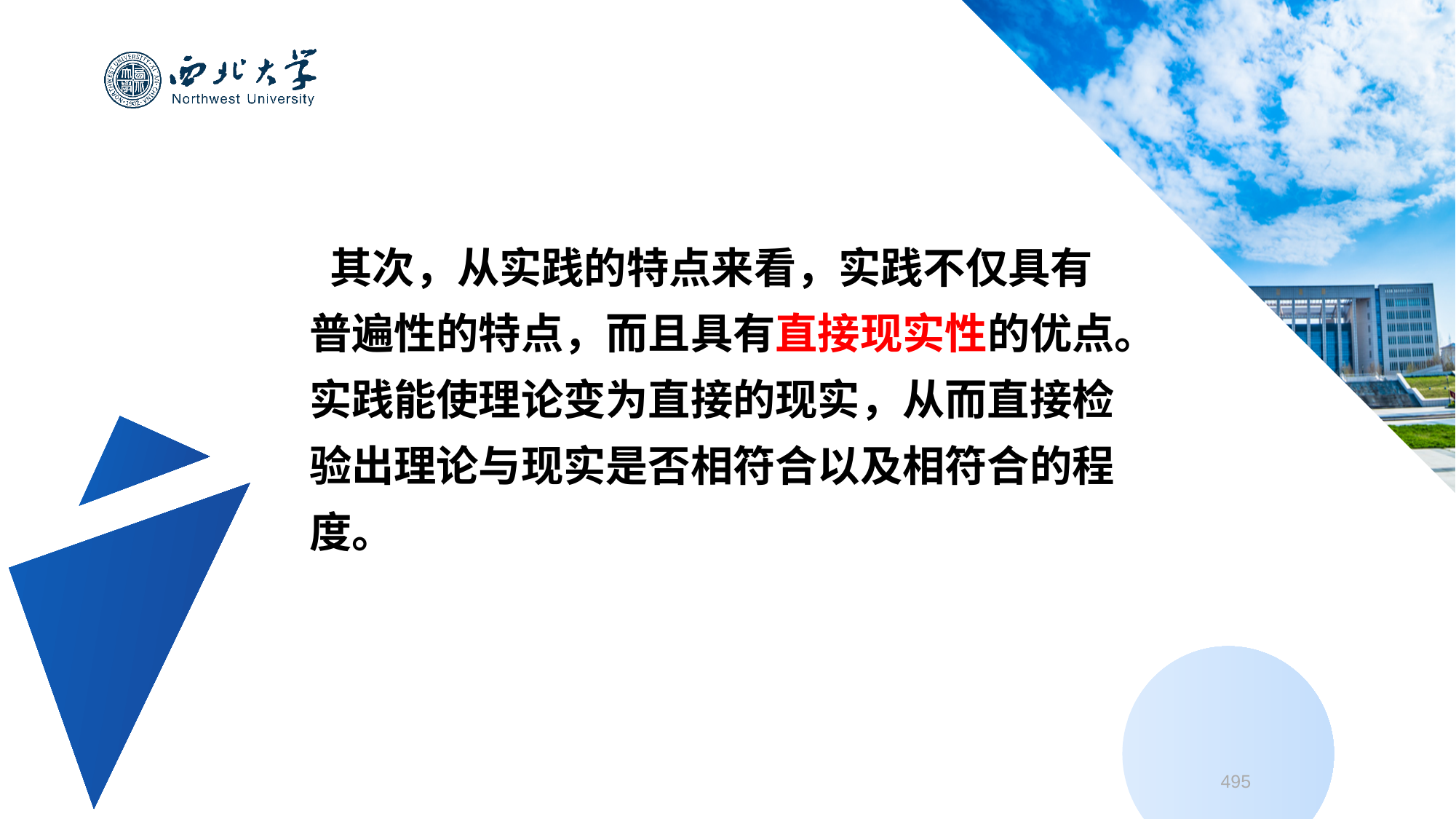

其次，从实践的特点来看，实践不仅具有普遍性的特点，而且具有直接现实性的优点。实践能使理论变为直接的现实，从而直接检验出理论与现实是否相符合以及相符合的程度。

495